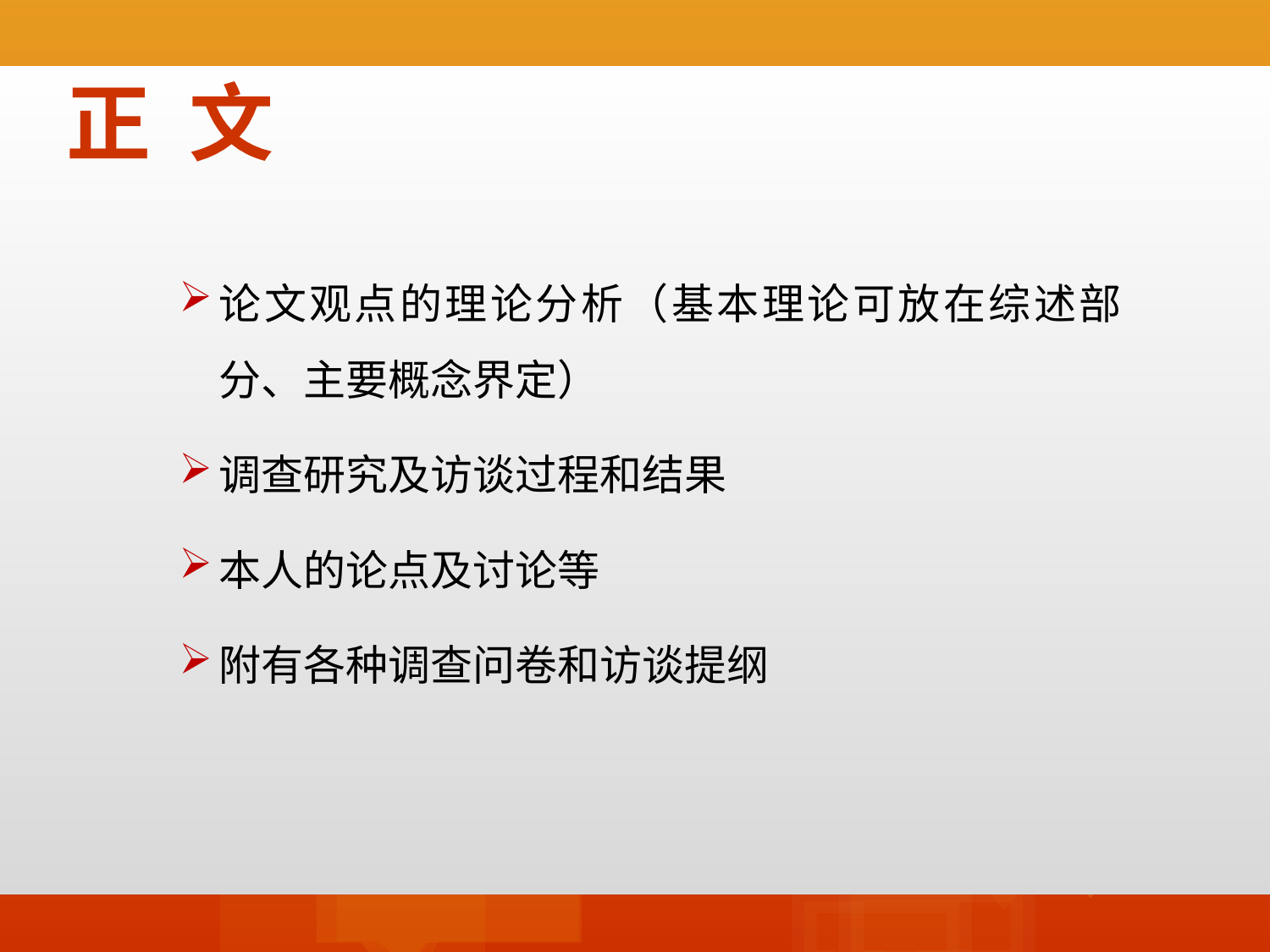

# 正  文
论文观点的理论分析（基本理论可放在综述部分、主要概念界定）
调查研究及访谈过程和结果
本人的论点及讨论等
附有各种调查问卷和访谈提纲